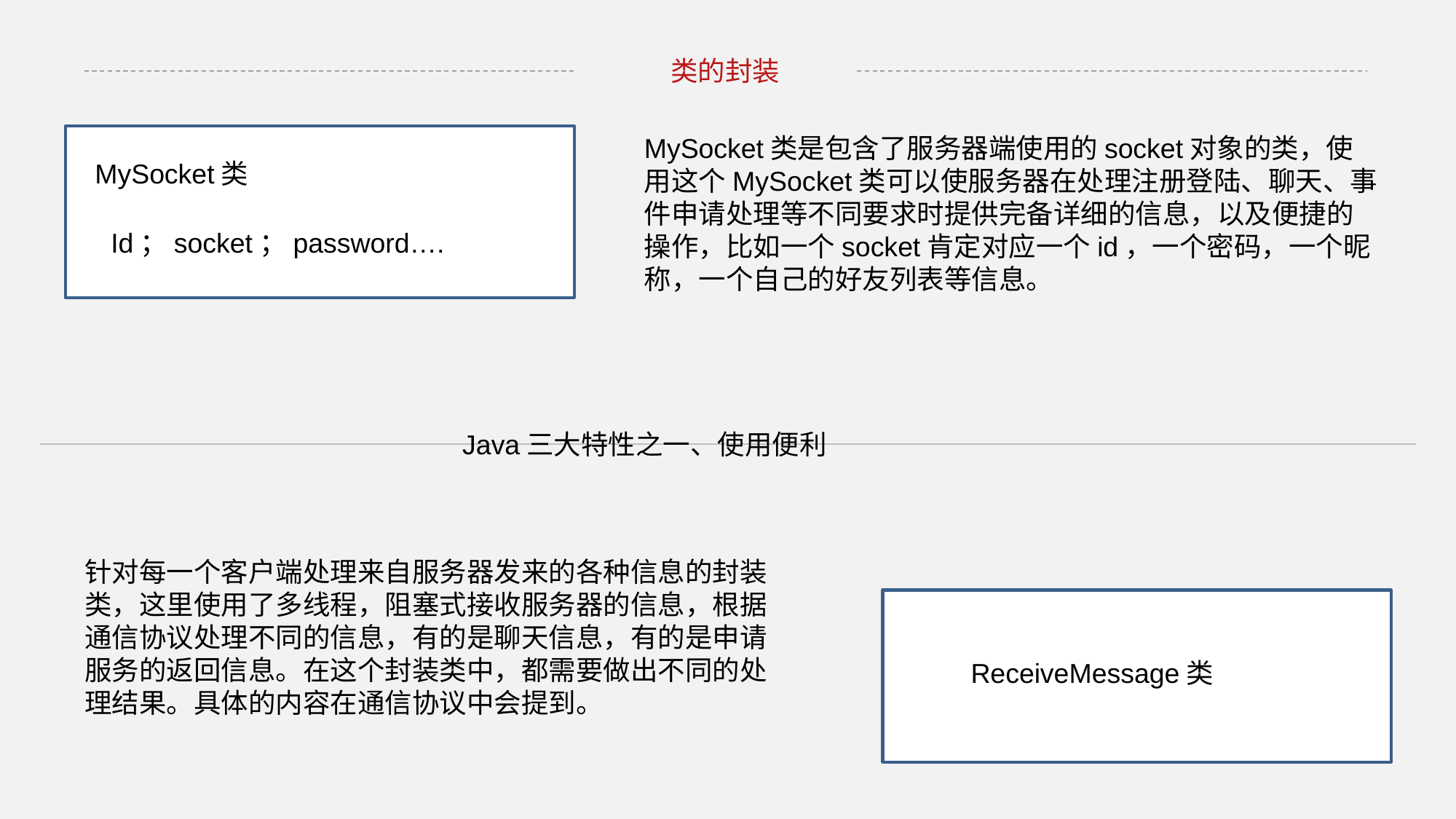

类的封装

MySocket类是包含了服务器端使用的socket对象的类，使用这个MySocket类可以使服务器在处理注册登陆、聊天、事件申请处理等不同要求时提供完备详细的信息，以及便捷的操作，比如一个socket肯定对应一个id，一个密码，一个昵称，一个自己的好友列表等信息。
MySocket类
Id；socket；password….
Java三大特性之一、使用便利
针对每一个客户端处理来自服务器发来的各种信息的封装类，这里使用了多线程，阻塞式接收服务器的信息，根据通信协议处理不同的信息，有的是聊天信息，有的是申请服务的返回信息。在这个封装类中，都需要做出不同的处理结果。具体的内容在通信协议中会提到。

ReceiveMessage类